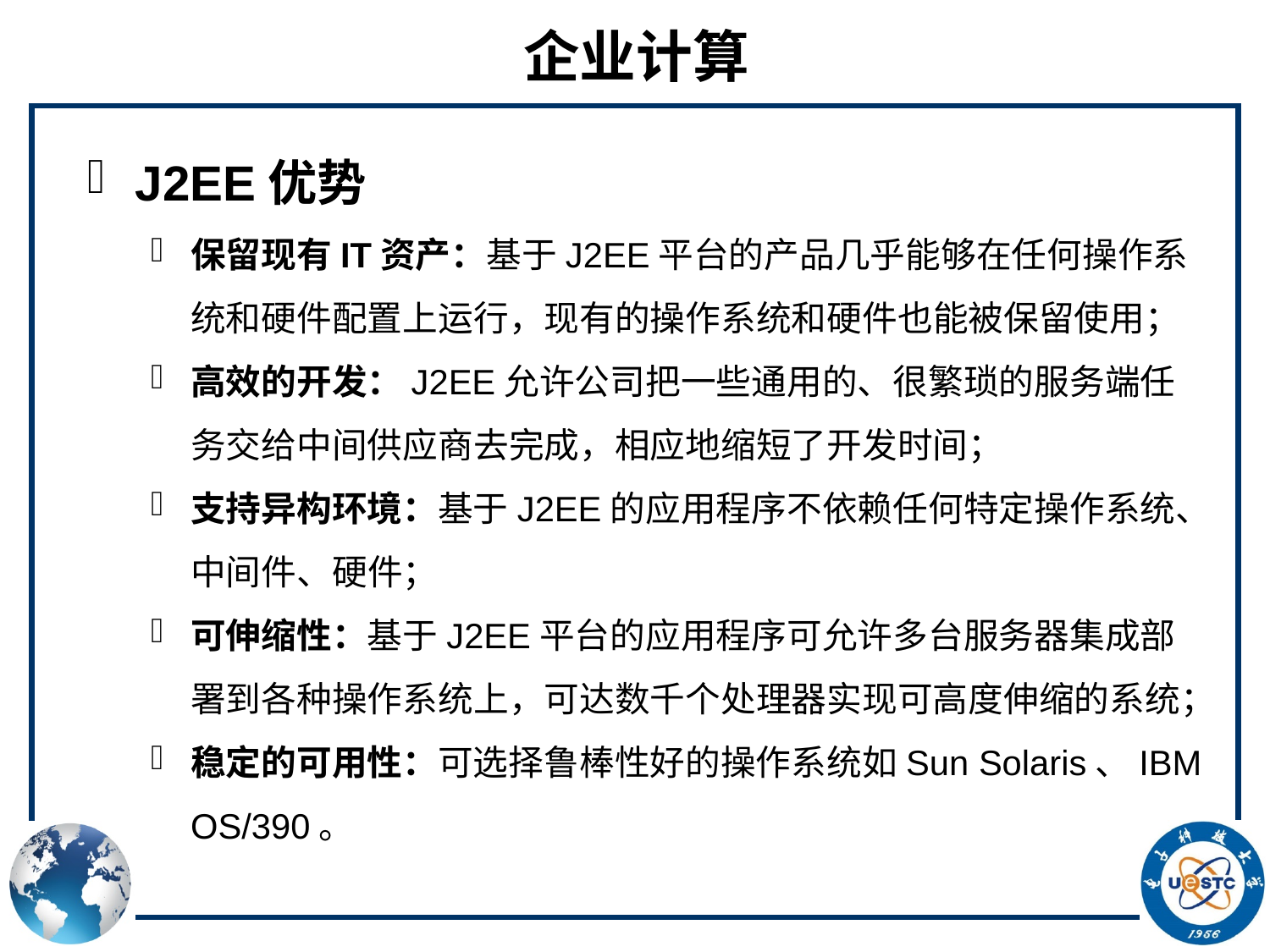

# 企业计算
J2EE优势
保留现有IT资产：基于J2EE平台的产品几乎能够在任何操作系统和硬件配置上运行，现有的操作系统和硬件也能被保留使用；
高效的开发：J2EE允许公司把一些通用的、很繁琐的服务端任务交给中间供应商去完成，相应地缩短了开发时间；
支持异构环境：基于J2EE的应用程序不依赖任何特定操作系统、中间件、硬件；
可伸缩性：基于J2EE平台的应用程序可允许多台服务器集成部署到各种操作系统上，可达数千个处理器实现可高度伸缩的系统；
稳定的可用性：可选择鲁棒性好的操作系统如Sun Solaris、IBM OS/390。